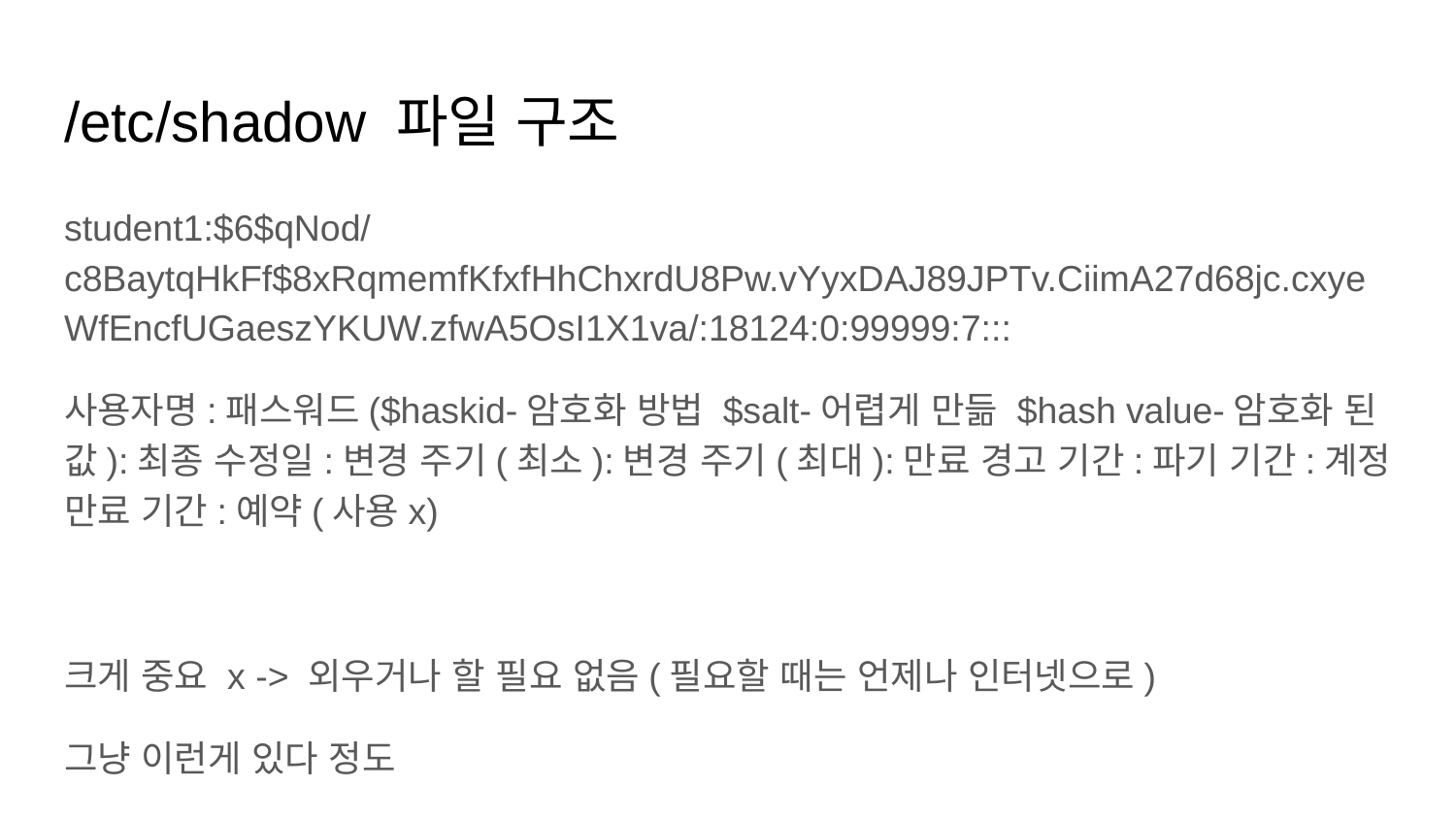

# /etc/shadow 파일 구조
student1:$6$qNod/c8BaytqHkFf$8xRqmemfKfxfHhChxrdU8Pw.vYyxDAJ89JPTv.CiimA27d68jc.cxyeWfEncfUGaeszYKUW.zfwA5OsI1X1va/:18124:0:99999:7:::
사용자명:패스워드($haskid-암호화 방법 $salt-어렵게 만듦 $hash value-암호화 된 값):최종 수정일:변경 주기(최소):변경 주기(최대):만료 경고 기간:파기 기간:계정 만료 기간:예약(사용x)

크게 중요 x -> 외우거나 할 필요 없음(필요할 때는 언제나 인터넷으로)
그냥 이런게 있다 정도